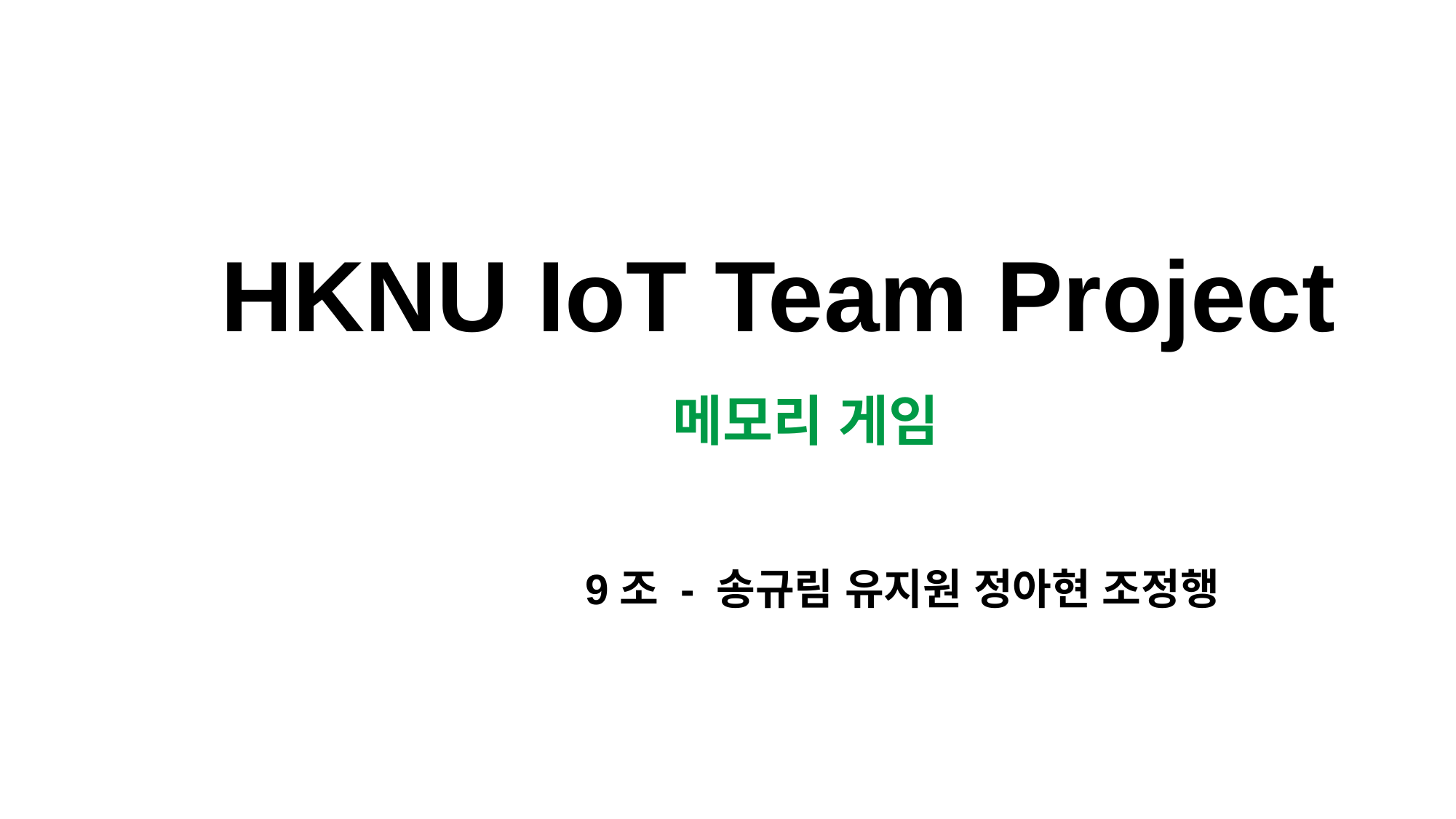

HKNU IoT Team Project
	메모리 게임
		9조 - 송규림 유지원 정아현 조정행